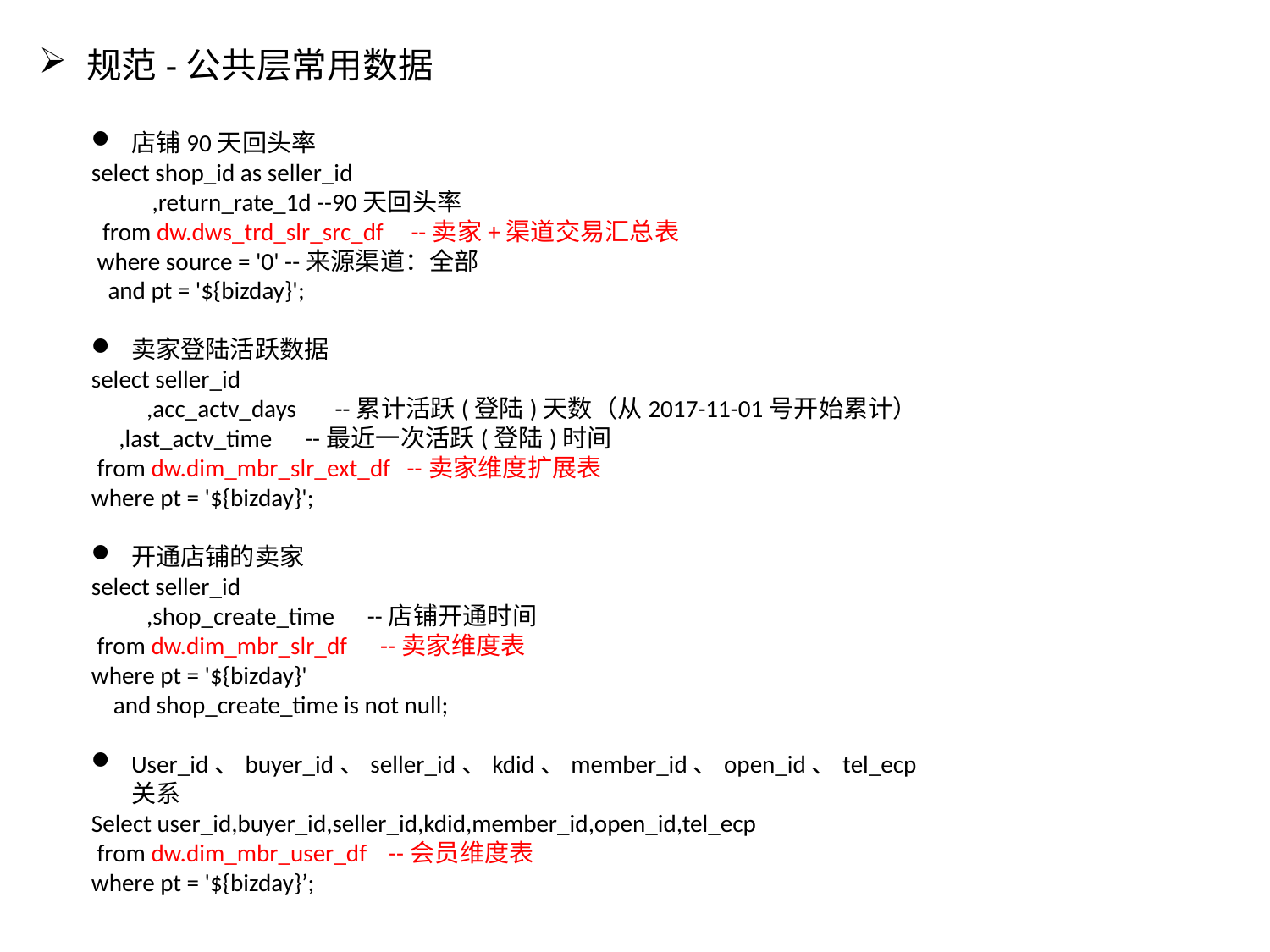

规范-公共层常用数据
店铺90天回头率
select shop_id as seller_id
           ,return_rate_1d --90天回头率
  from dw.dws_trd_slr_src_df     --卖家+渠道交易汇总表
 where source = '0' --来源渠道：全部
   and pt = '${bizday}';

卖家登陆活跃数据
select seller_id
          ,acc_actv_days       --累计活跃(登陆)天数（从2017-11-01号开始累计）
     ,last_actv_time      --最近一次活跃(登陆)时间
 from dw.dim_mbr_slr_ext_df   --卖家维度扩展表
where pt = '${bizday}';

开通店铺的卖家
select seller_id
          ,shop_create_time      --店铺开通时间
 from dw.dim_mbr_slr_df      --卖家维度表
where pt = '${bizday}'
    and shop_create_time is not null;

User_id、buyer_id、seller_id、kdid、member_id、open_id、tel_ecp关系
Select user_id,buyer_id,seller_id,kdid,member_id,open_id,tel_ecp
 from dw.dim_mbr_user_df    --会员维度表
where pt = '${bizday}’;